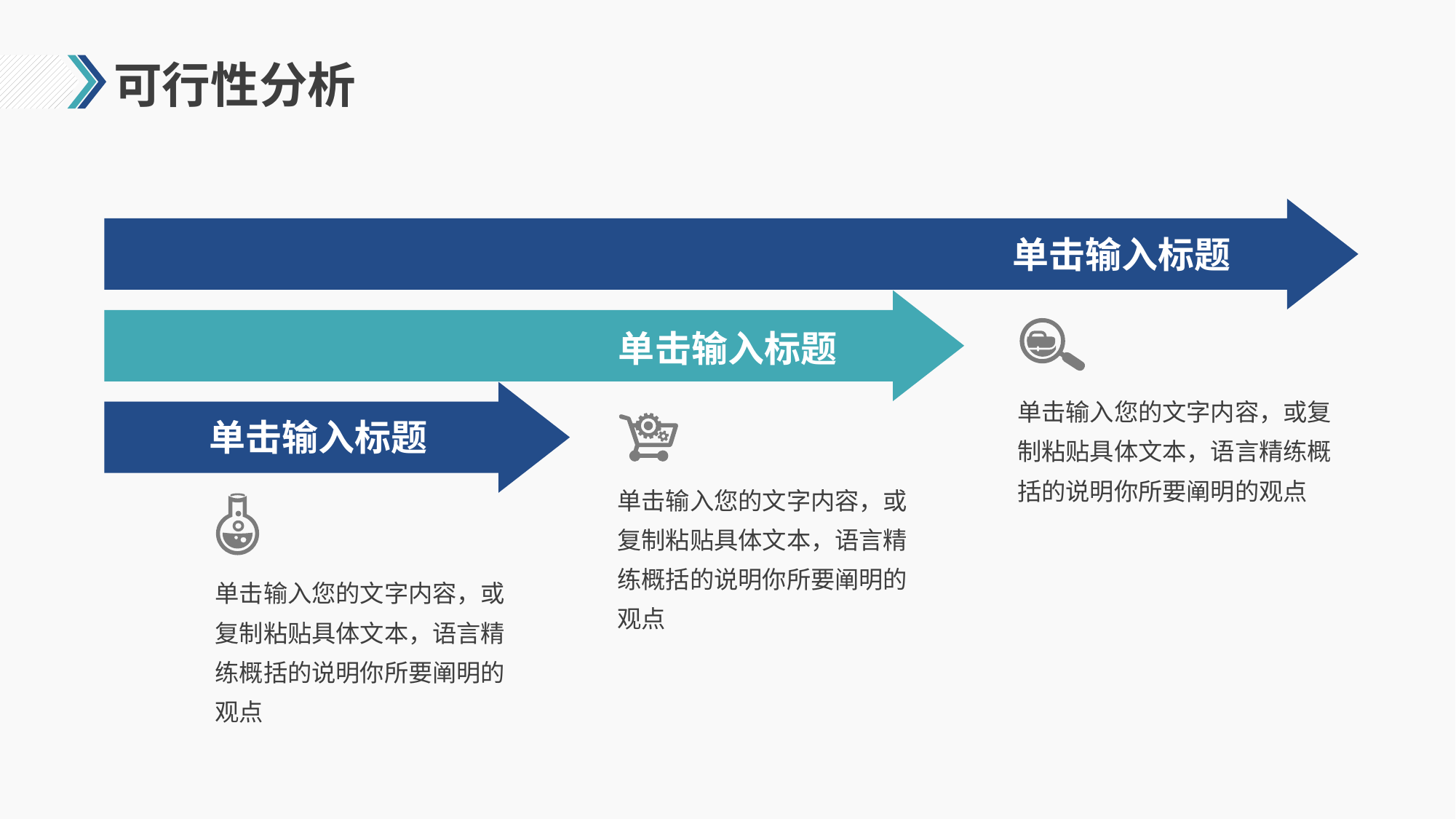

# 可行性分析

单击输入标题

单击输入标题

单击输入您的文字内容，或复制粘贴具体文本，语言精练概括的说明你所要阐明的观点

单击输入标题
单击输入您的文字内容，或复制粘贴具体文本，语言精练概括的说明你所要阐明的观点

单击输入您的文字内容，或复制粘贴具体文本，语言精练概括的说明你所要阐明的观点